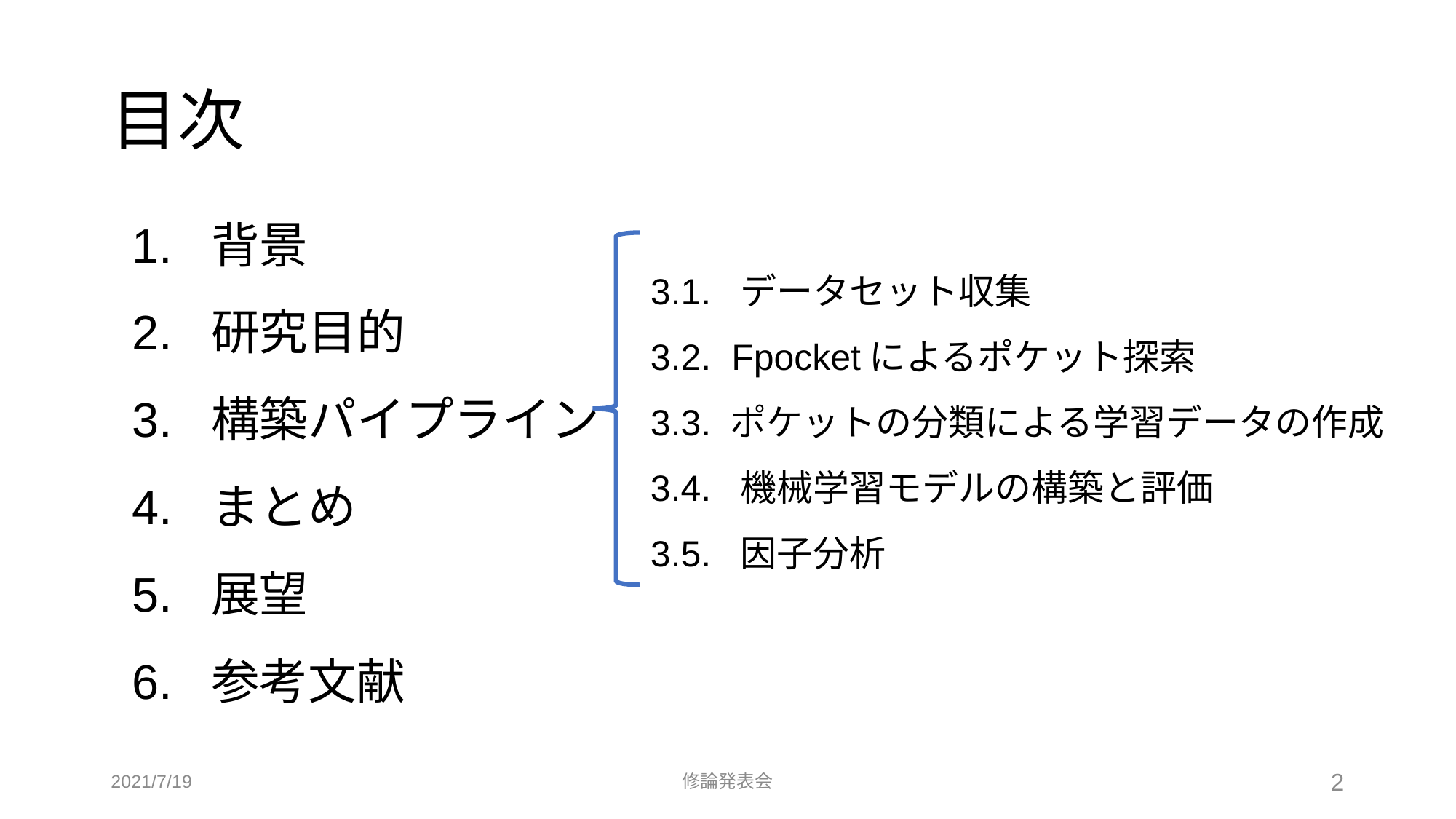

# 目次
1.  背景
2.  研究目的
3.  構築パイプライン
4.  まとめ
5.  展望
6.  参考文献

3.1.  データセット収集
3.2.  Fpocketによるポケット探索
3.3. ポケットの分類による学習データの作成
3.4.  機械学習モデルの構築と評価
3.5.  因子分析
2021/7/19
修論発表会
2